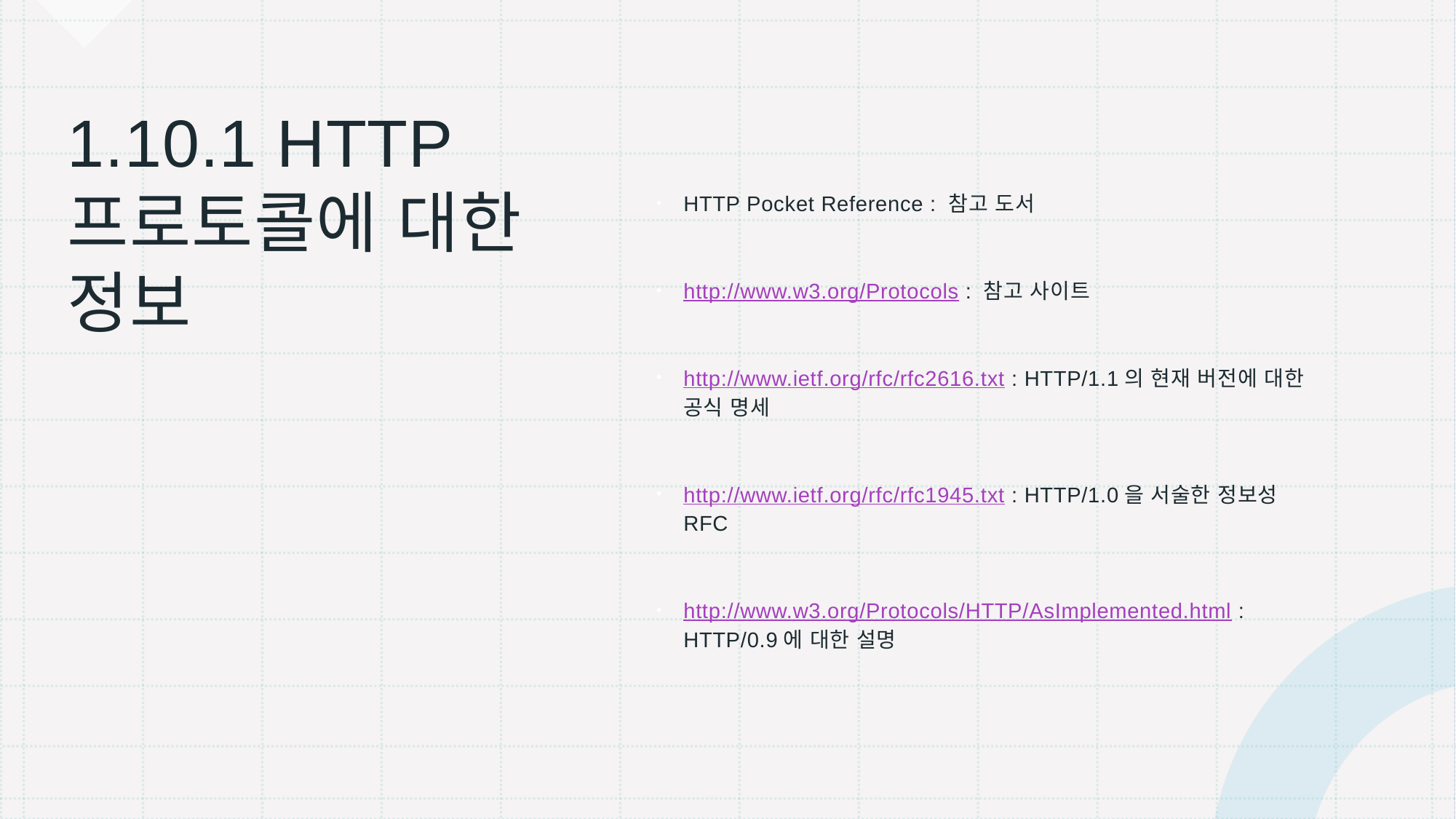

# 1.10.1 HTTP 프로토콜에 대한 정보
HTTP Pocket Reference : 참고 도서

http://www.w3.org/Protocols : 참고 사이트

http://www.ietf.org/rfc/rfc2616.txt : HTTP/1.1의 현재 버전에 대한 공식 명세

http://www.ietf.org/rfc/rfc1945.txt : HTTP/1.0을 서술한 정보성 RFC

http://www.w3.org/Protocols/HTTP/AsImplemented.html : HTTP/0.9에 대한 설명